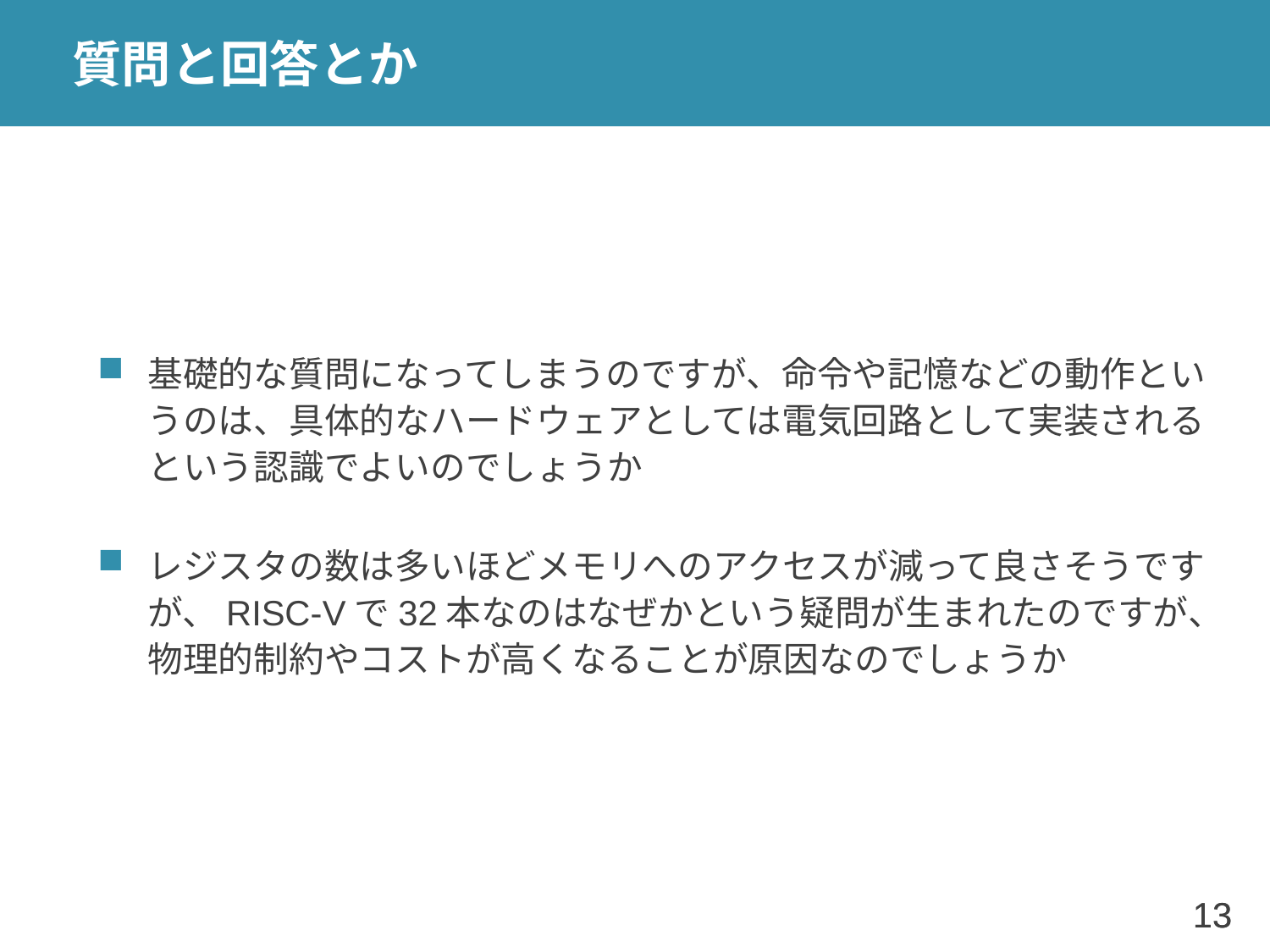

# 質問と回答とか
基礎的な質問になってしまうのですが、命令や記憶などの動作というのは、具体的なハードウェアとしては電気回路として実装されるという認識でよいのでしょうか
レジスタの数は多いほどメモリへのアクセスが減って良さそうですが、RISC-Vで32本なのはなぜかという疑問が生まれたのですが、物理的制約やコストが高くなることが原因なのでしょうか